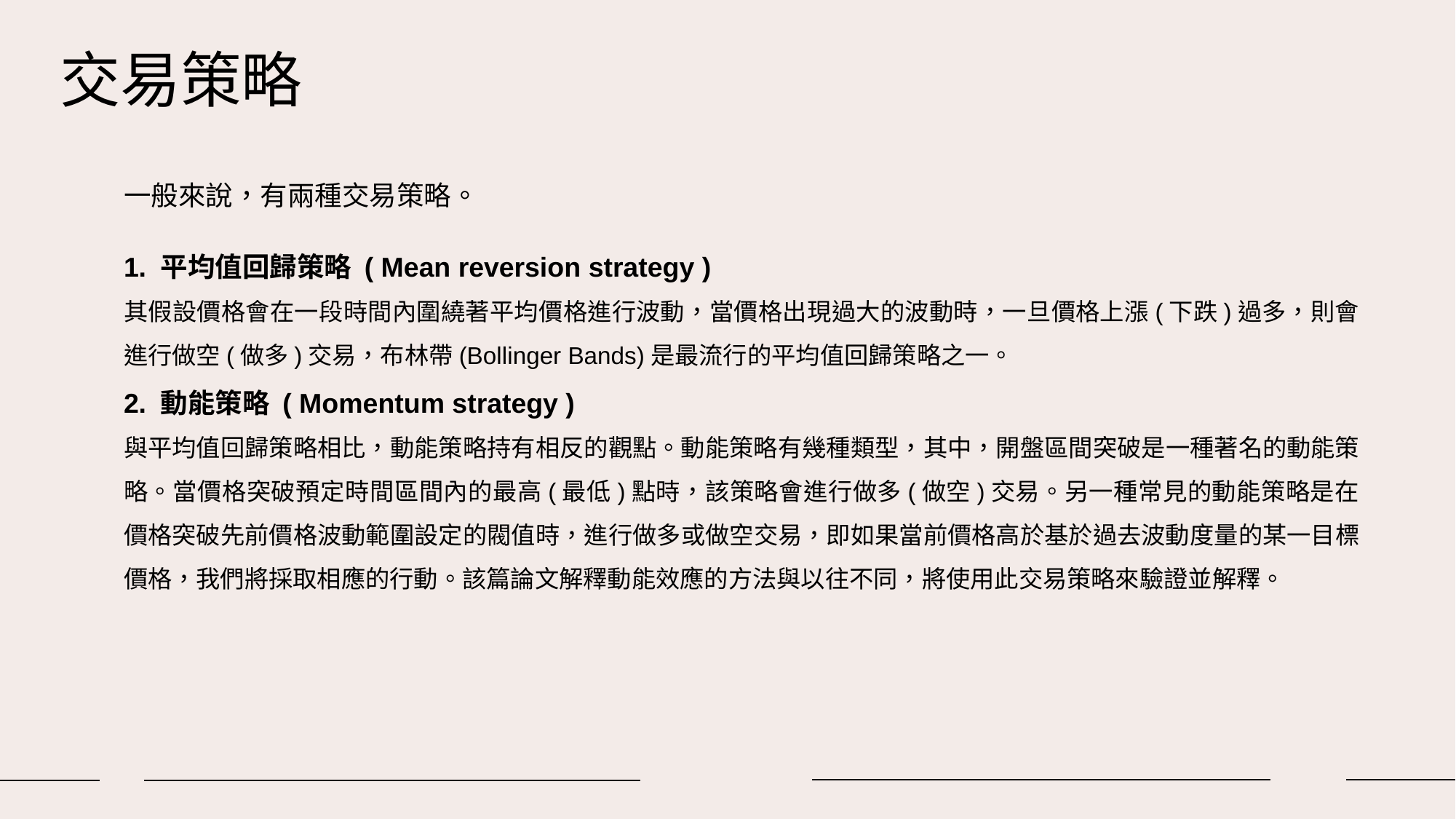

# 交易策略
一般來說，有兩種交易策略。

1. 平均值回歸策略 ( Mean reversion strategy )
其假設價格會在一段時間內圍繞著平均價格進行波動，當價格出現過大的波動時，一旦價格上漲(下跌)過多，則會進行做空(做多)交易，布林帶(Bollinger Bands)是最流行的平均值回歸策略之一。
2. 動能策略 ( Momentum strategy )
與平均值回歸策略相比，動能策略持有相反的觀點。動能策略有幾種類型，其中，開盤區間突破是一種著名的動能策略。當價格突破預定時間區間內的最高(最低)點時，該策略會進行做多(做空)交易。另一種常見的動能策略是在價格突破先前價格波動範圍設定的閥值時，進行做多或做空交易，即如果當前價格高於基於過去波動度量的某一目標價格，我們將採取相應的行動。該篇論文解釋動能效應的方法與以往不同，將使用此交易策略來驗證並解釋。